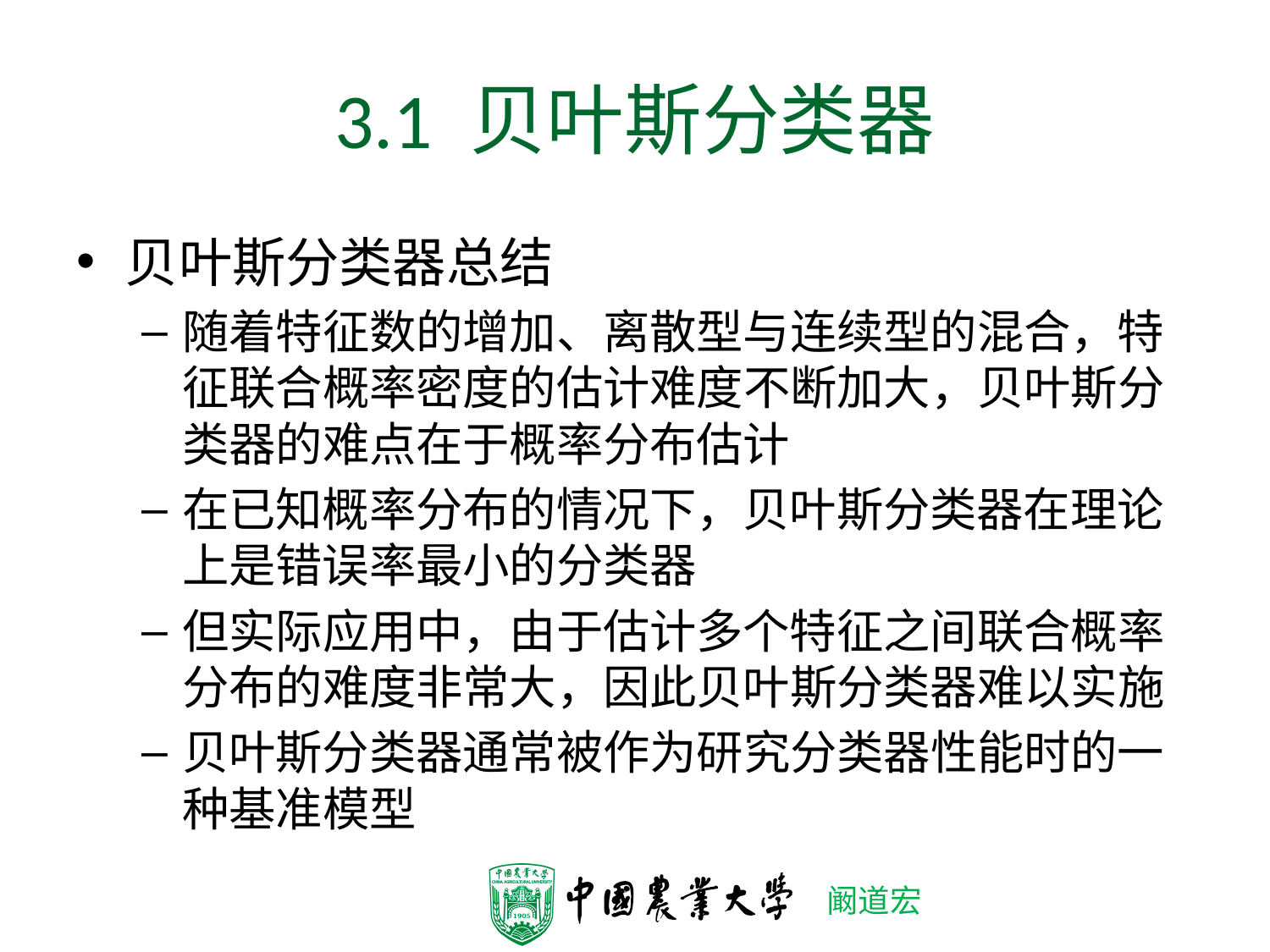

# 3.1 贝叶斯分类器
贝叶斯分类器总结
随着特征数的增加、离散型与连续型的混合，特征联合概率密度的估计难度不断加大，贝叶斯分类器的难点在于概率分布估计
在已知概率分布的情况下，贝叶斯分类器在理论上是错误率最小的分类器
但实际应用中，由于估计多个特征之间联合概率分布的难度非常大，因此贝叶斯分类器难以实施
贝叶斯分类器通常被作为研究分类器性能时的一种基准模型